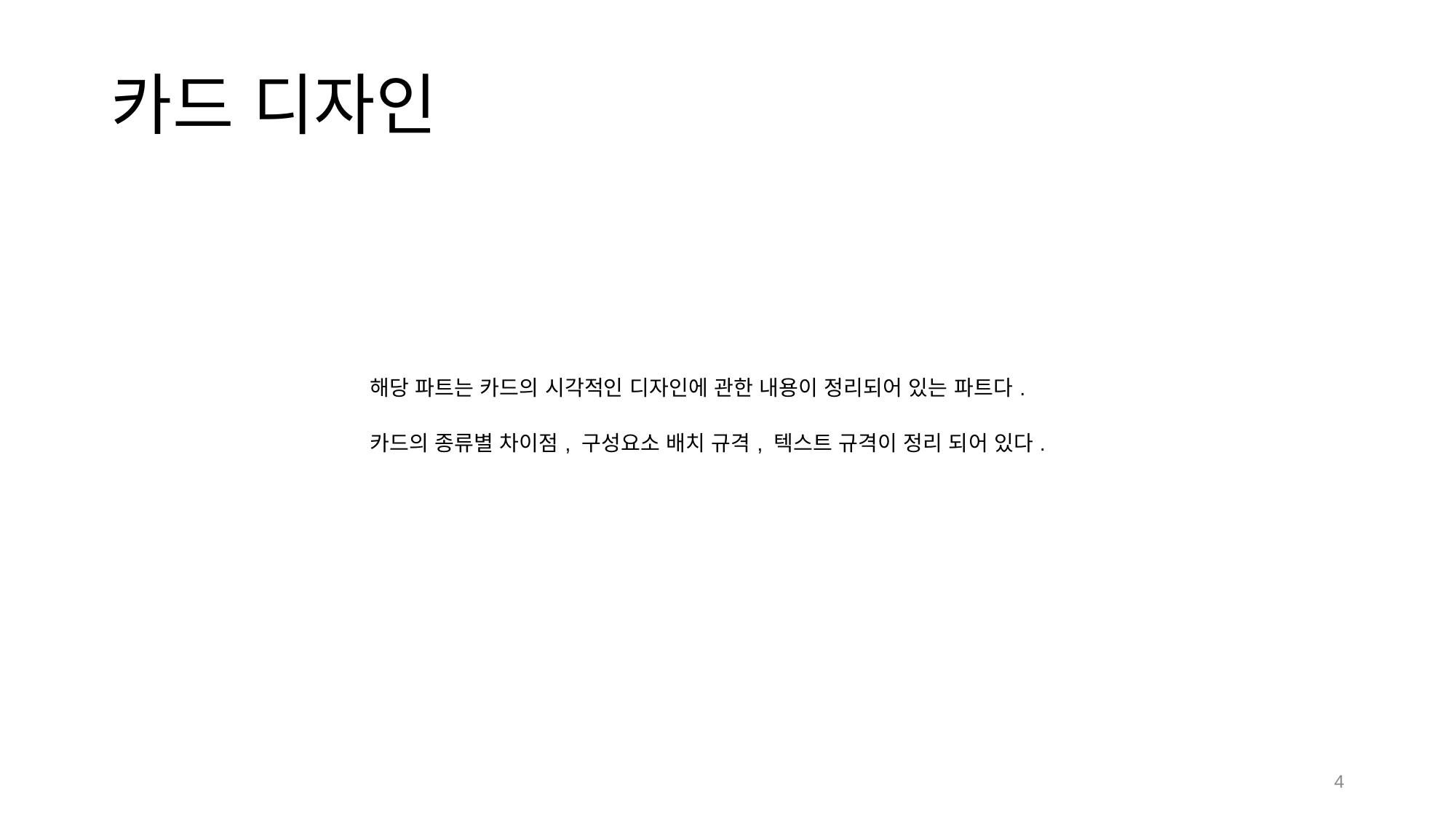

# 카드 디자인
| 해당 파트는 카드의 시각적인 디자인에 관한 내용이 정리되어 있는 파트다. 카드의 종류별 차이점, 구성요소 배치 규격, 텍스트 규격이 정리 되어 있다. |
| --- |
4